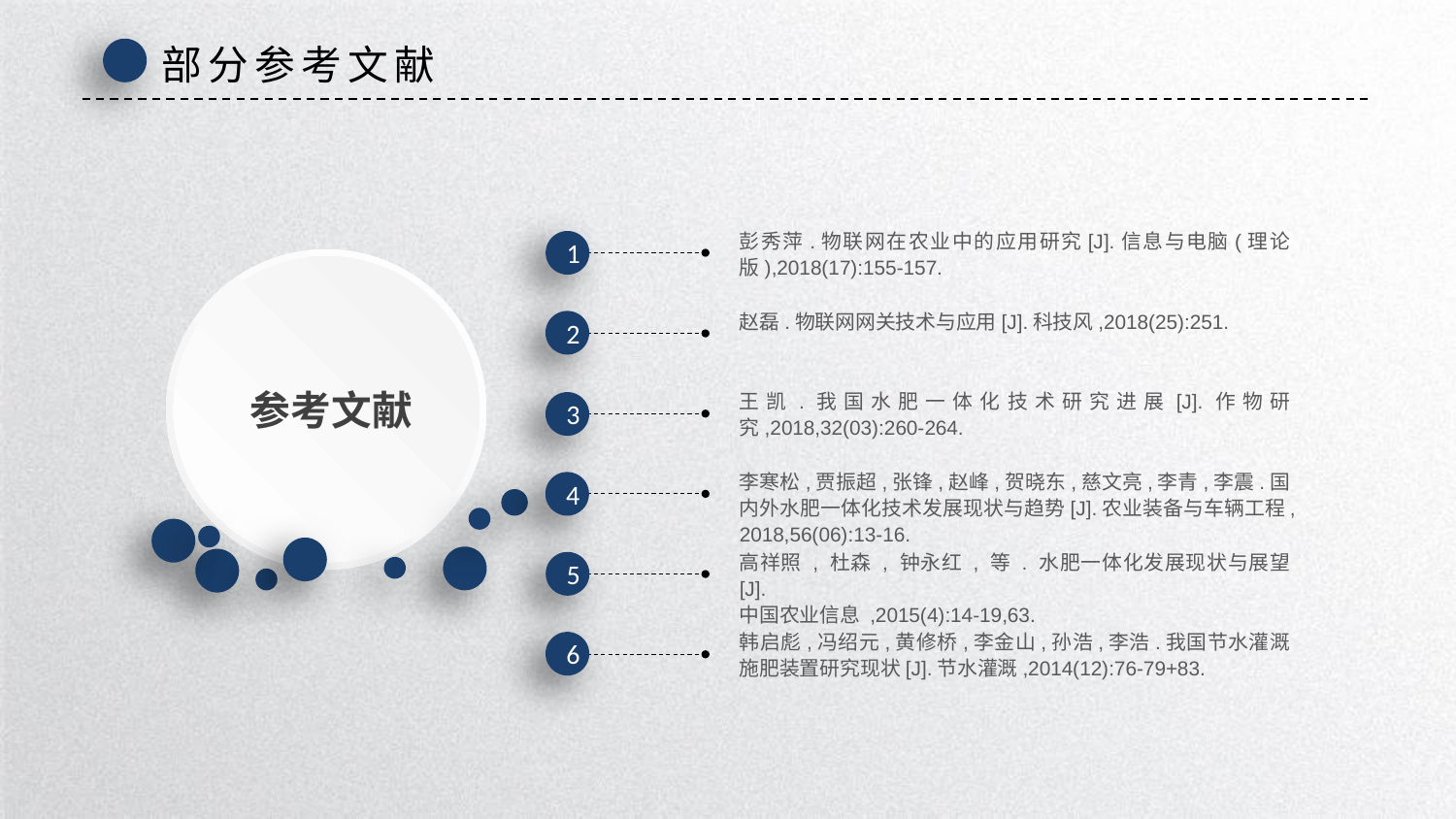

部分参考文献

彭秀萍.物联网在农业中的应用研究[J].信息与电脑(理论版),2018(17):155-157.
1

赵磊.物联网网关技术与应用[J].科技风,2018(25):251.
2
参考文献
王凯.我国水肥一体化技术研究进展[J].作物研究,2018,32(03):260-264.
3
李寒松,贾振超,张锋,赵峰,贺晓东,慈文亮,李青,李震.国内外水肥一体化技术发展现状与趋势[J].农业装备与车辆工程,2018,56(06):13-16.
4

高祥照 , 杜森 , 钟永红 , 等 . 水肥一体化发展现状与展望 [J].
中国农业信息 ,2015(4):14-19,63.

5

韩启彪,冯绍元,黄修桥,李金山,孙浩,李浩.我国节水灌溉施肥装置研究现状[J].节水灌溉,2014(12):76-79+83.
6